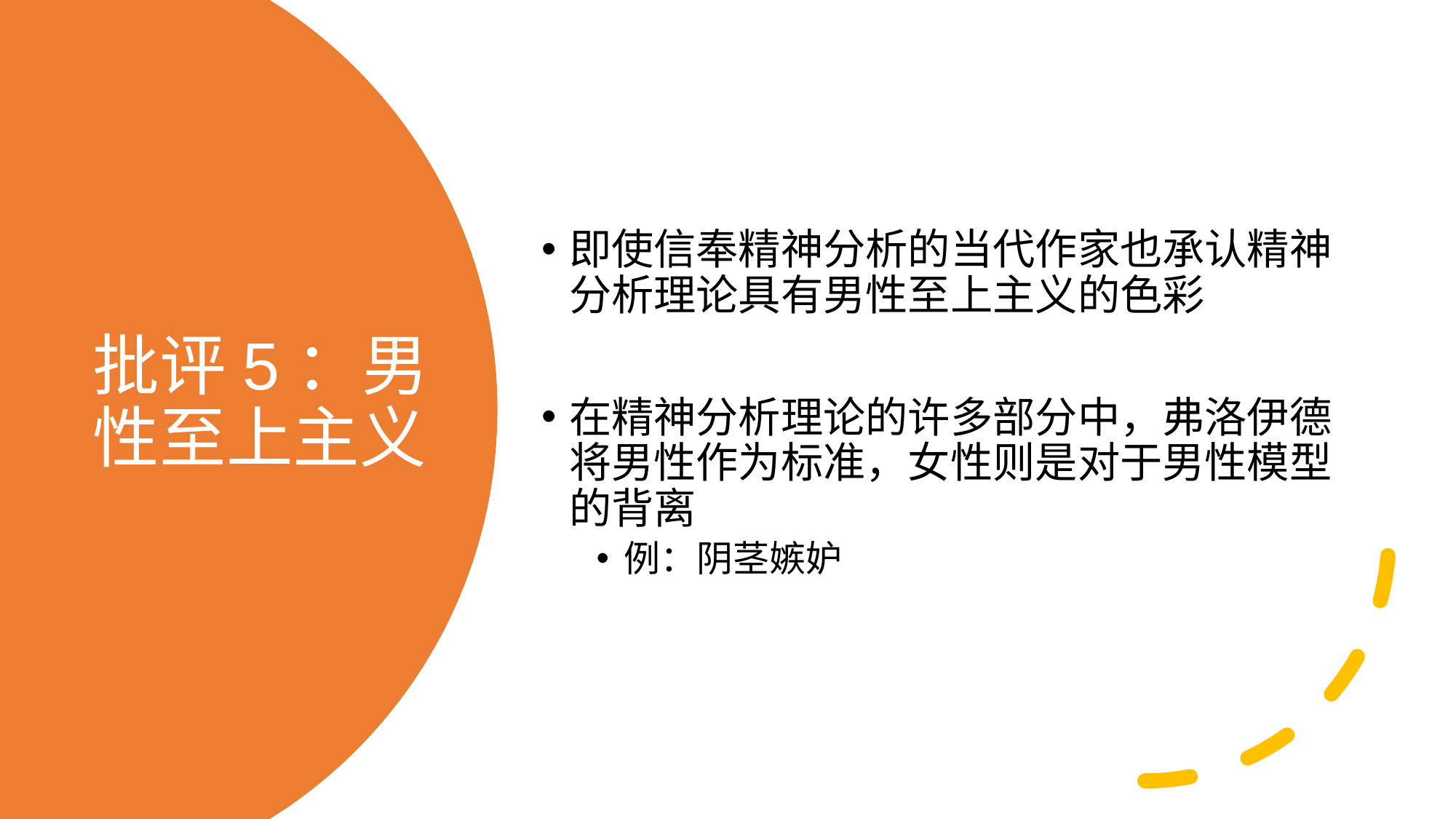

即使信奉精神分析的当代作家也承认精神分析理论具有男性至上主义的色彩

在精神分析理论的许多部分中，弗洛伊德将男性作为标准，女性则是对于男性模型的背离
例：阴茎嫉妒
# 批评5：男性至上主义